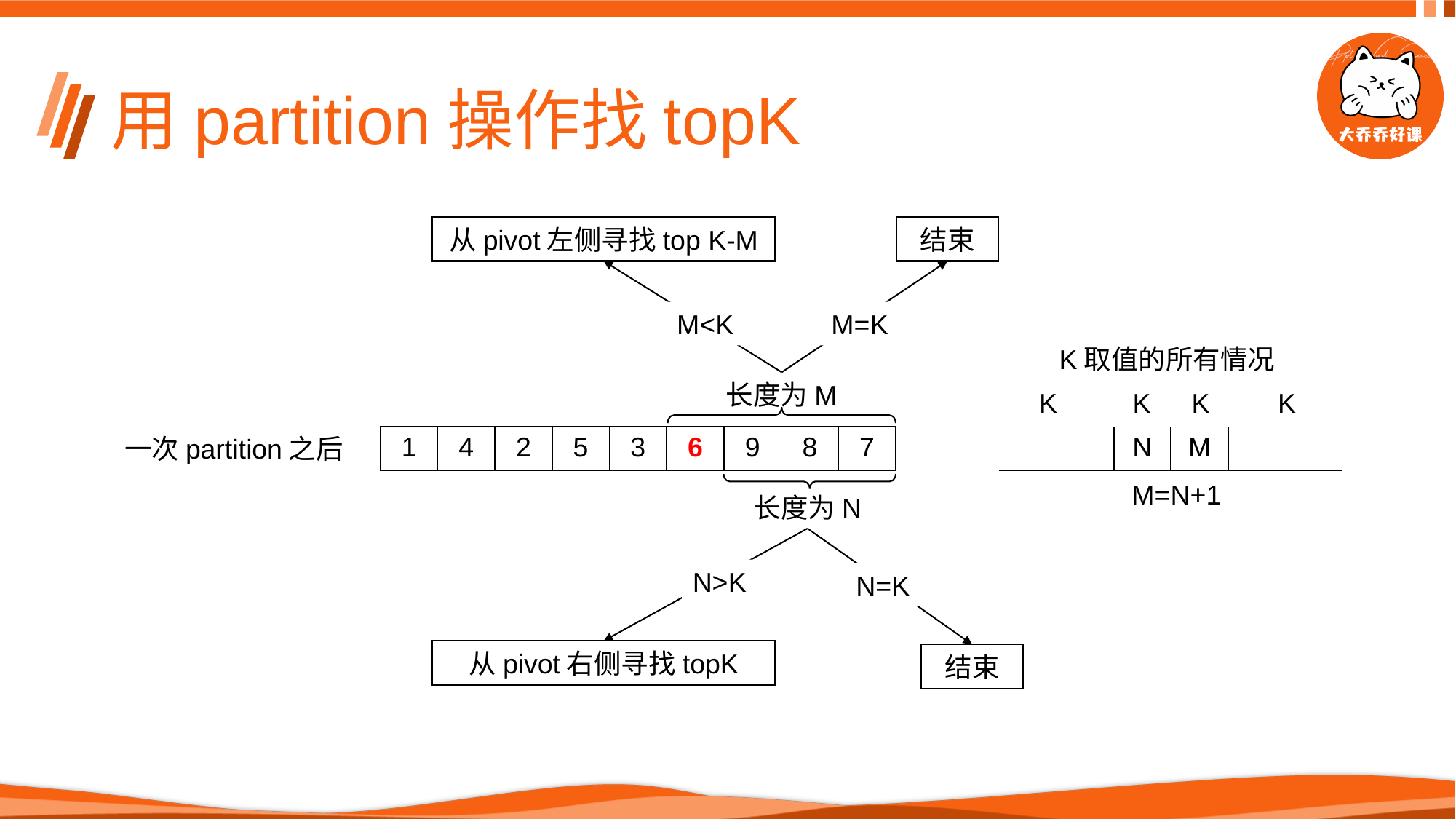

# 用partition操作找topK
从pivot左侧寻找top K-M
结束

M=K
M<K
K取值的所有情况
长度为M
K
K
K
K

| 1 | 4 | 2 | 5 | 3 | 6 | 9 | 8 | 7 |
| --- | --- | --- | --- | --- | --- | --- | --- | --- |
一次partition之后
|  |  | N | M |  |  |
| --- | --- | --- | --- | --- | --- |
M=N+1
长度为N
N>K
N=K
从pivot右侧寻找topK
结束